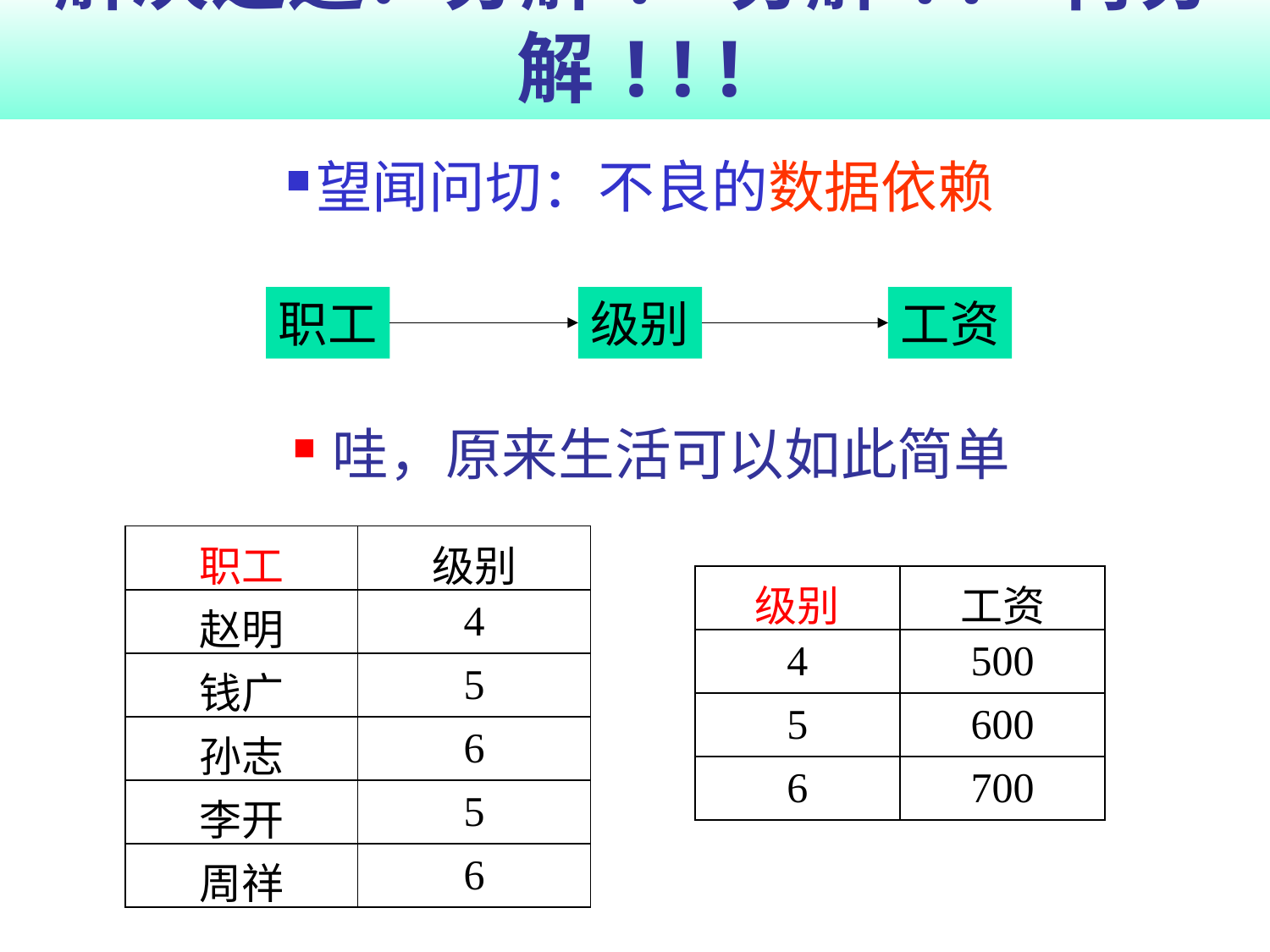

# 解决之道：分解! 分解!! 再分解!!!
望闻问切：不良的数据依赖
职工
级别
工资
哇，原来生活可以如此简单
| 职工 | 级别 |
| --- | --- |
| 赵明 | 4 |
| 钱广 | 5 |
| 孙志 | 6 |
| 李开 | 5 |
| 周祥 | 6 |
| 级别 | 工资 |
| --- | --- |
| 4 | 500 |
| 5 | 600 |
| 6 | 700 |